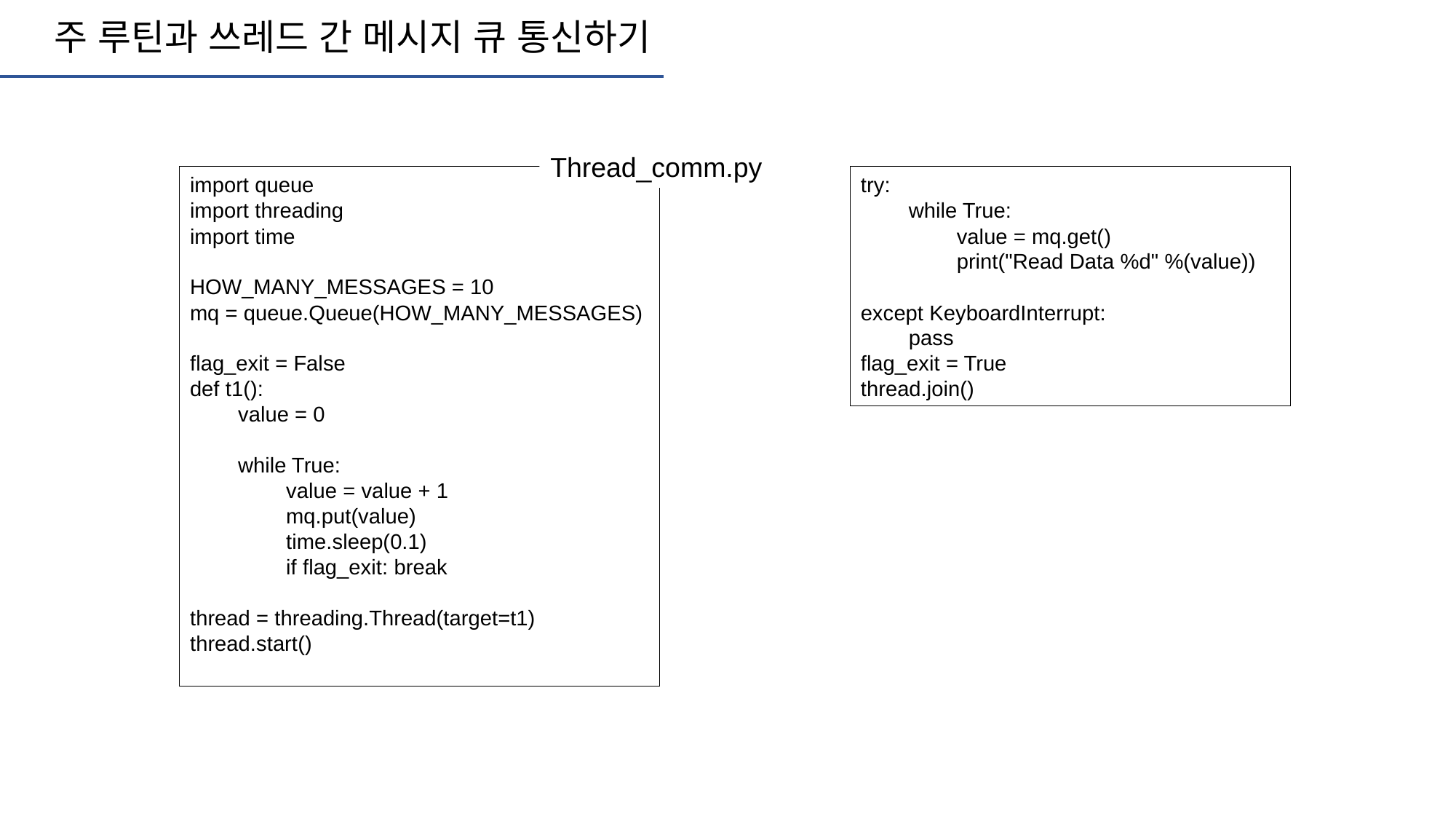

주 루틴과 쓰레드 간 메시지 큐 통신하기
Thread_comm.py
import queue
import threading
import time

HOW_MANY_MESSAGES = 10
mq = queue.Queue(HOW_MANY_MESSAGES)

flag_exit = False
def t1():
        value = 0

        while True:
                value = value + 1
                mq.put(value)
                time.sleep(0.1)
                if flag_exit: break

thread = threading.Thread(target=t1)
thread.start()

try:
        while True:
                value = mq.get()
                print("Read Data %d" %(value))

except KeyboardInterrupt:
        pass
flag_exit = True
thread.join()